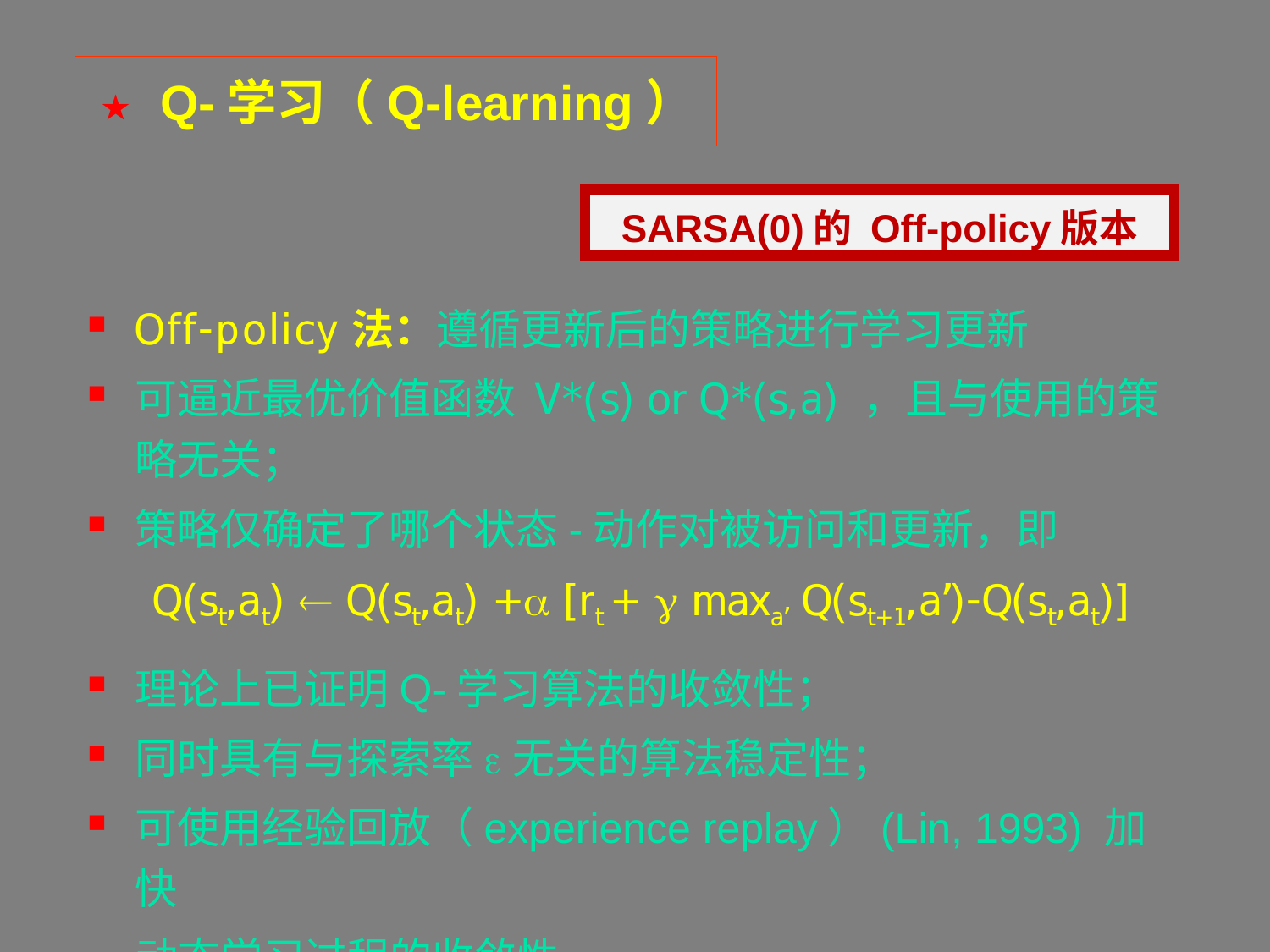

★ Q-学习（Q-learning）
SARSA(0)的 Off-policy版本
Off-policy法：遵循更新后的策略进行学习更新
可逼近最优价值函数 V*(s) or Q*(s,a) ，且与使用的策略无关；
策略仅确定了哪个状态-动作对被访问和更新，即
     Q(st,at) ← Q(st,at) +α [rt + γ maxa’ Q(st+1,a’)-Q(st,at)]
理论上已证明Q-学习算法的收敛性；
同时具有与探索率ε无关的算法稳定性；
可使用经验回放（experience replay）(Lin, 1993) 加快
    动态学习过程的收敛性